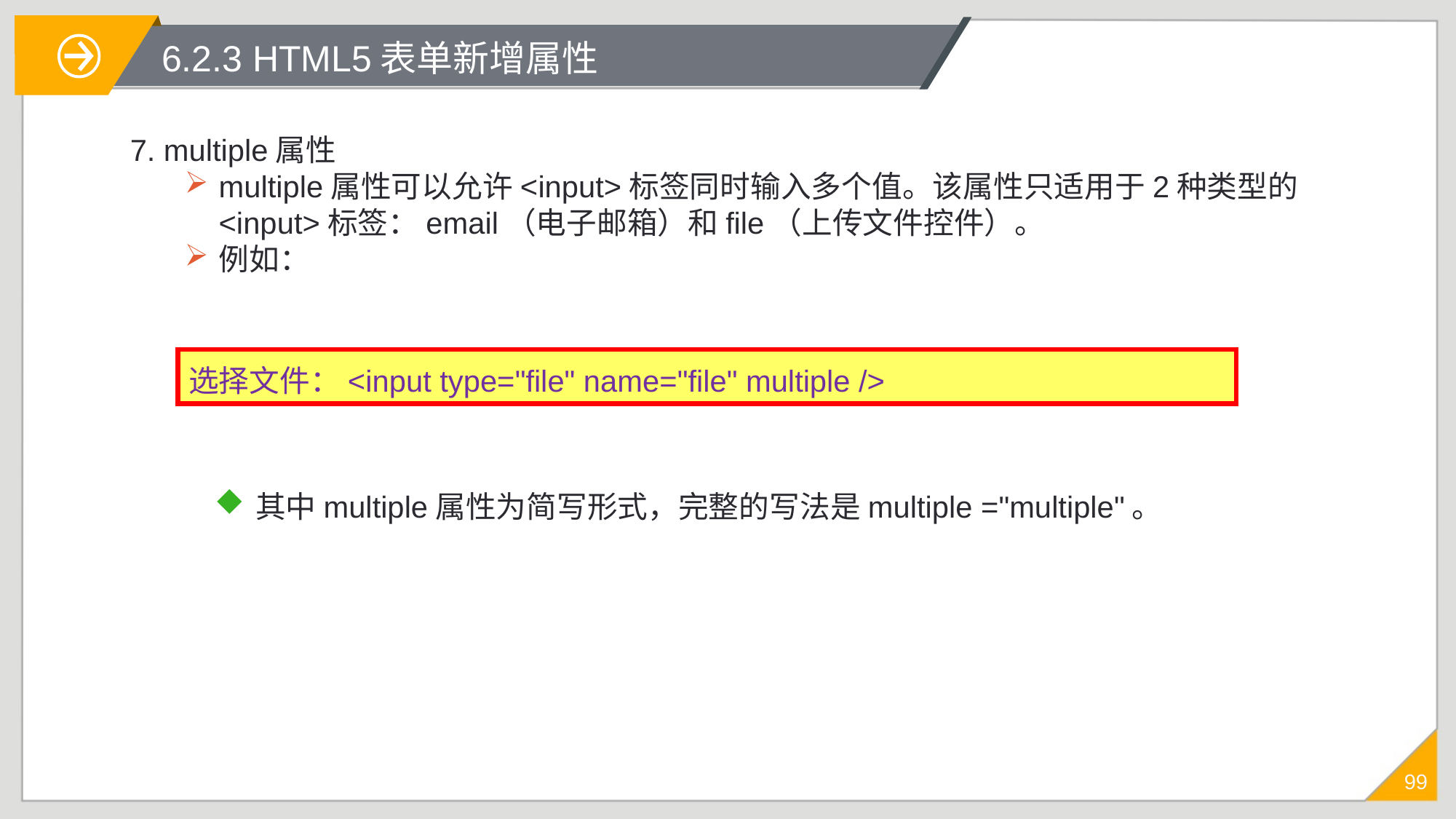

# 6.2.3 HTML5表单新增属性
7. multiple属性
multiple属性可以允许<input>标签同时输入多个值。该属性只适用于2种类型的<input>标签：email（电子邮箱）和file（上传文件控件）。
例如：

选择文件：<input type="file" name="file" multiple />
其中multiple属性为简写形式，完整的写法是multiple ="multiple"。